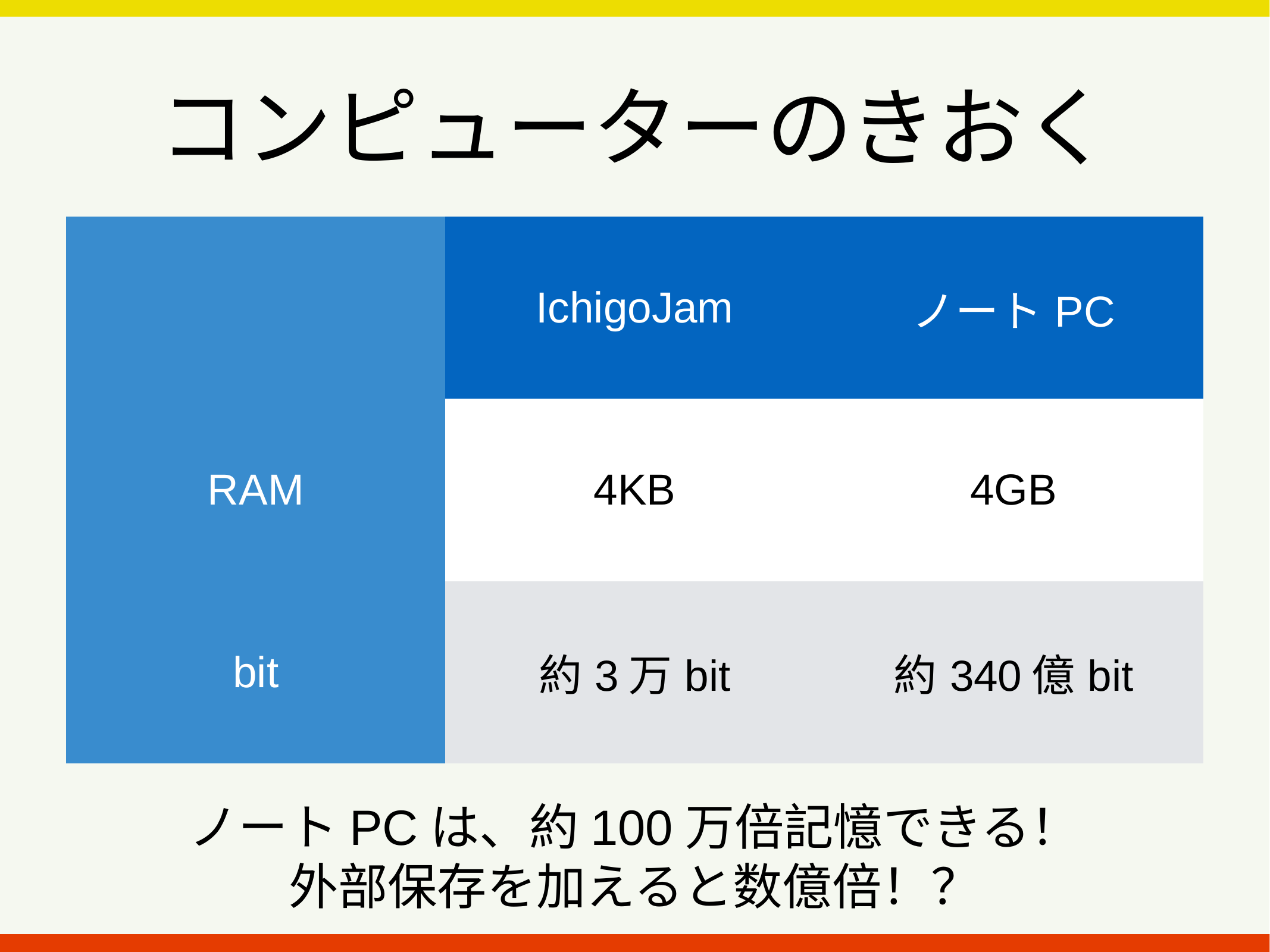

コンピューターのきおく
|  | IchigoJam | ノートPC |
| --- | --- | --- |
| RAM | 4KB | 4GB |
| bit | 約3万bit | 約340億bit |
ノートPCは、約100万倍記憶できる！
外部保存を加えると数億倍！？